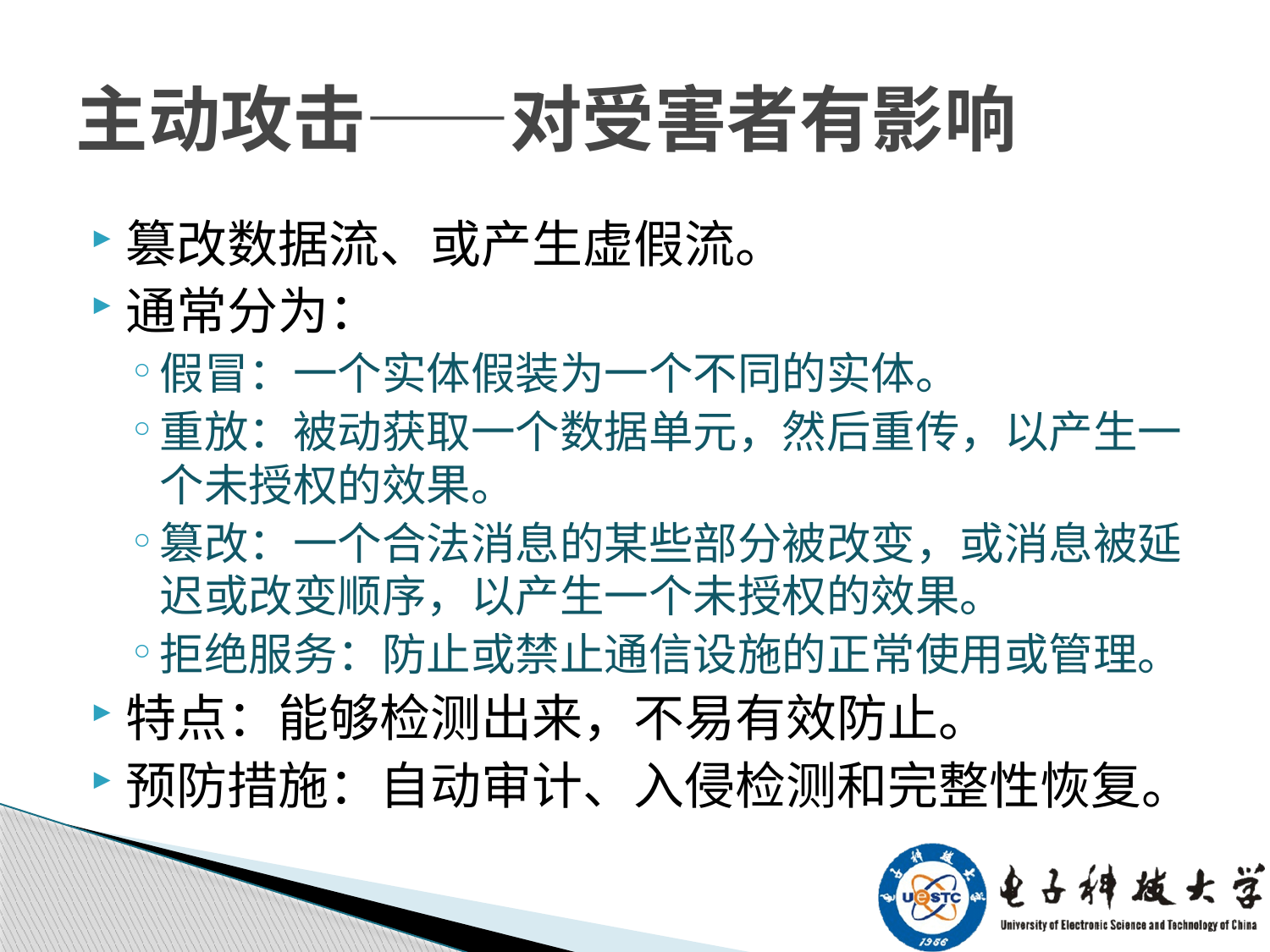

# 主动攻击——对受害者有影响
篡改数据流、或产生虚假流。
通常分为：
假冒：一个实体假装为一个不同的实体。
重放：被动获取一个数据单元，然后重传，以产生一个未授权的效果。
篡改：一个合法消息的某些部分被改变，或消息被延迟或改变顺序，以产生一个未授权的效果。
拒绝服务：防止或禁止通信设施的正常使用或管理。
特点：能够检测出来，不易有效防止。
预防措施：自动审计、入侵检测和完整性恢复。
10